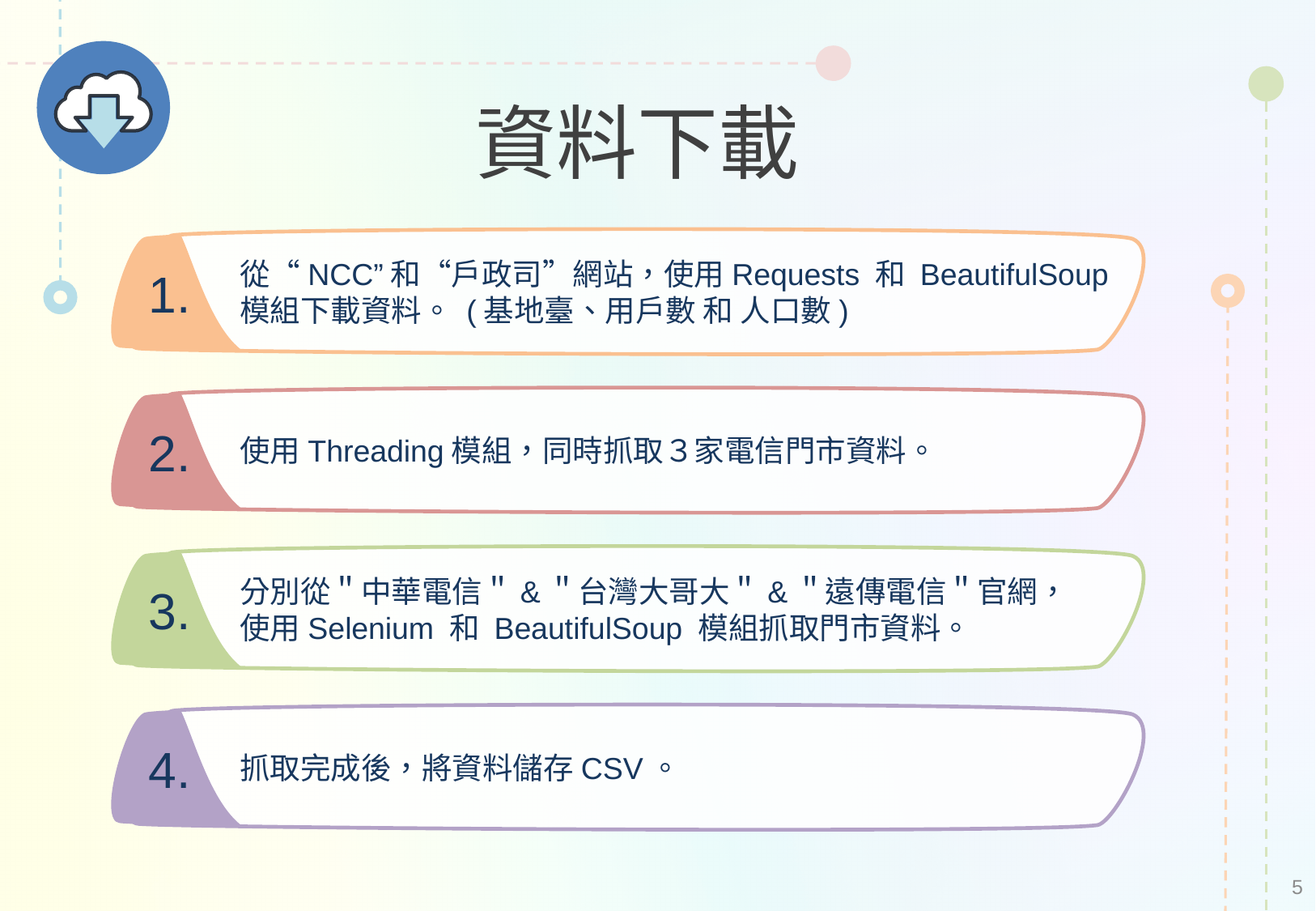

# 資料下載
從“NCC”和“戶政司”網站，使用Requests 和 BeautifulSoup
模組下載資料。 (基地臺、用戶數 和 人口數)
1.

使用Threading模組，同時抓取３家電信門市資料。
2.
分別從＂中華電信＂&＂台灣大哥大＂&＂遠傳電信＂官網，
使用Selenium 和 BeautifulSoup 模組抓取門市資料。
3.
抓取完成後，將資料儲存CSV。
4.
5